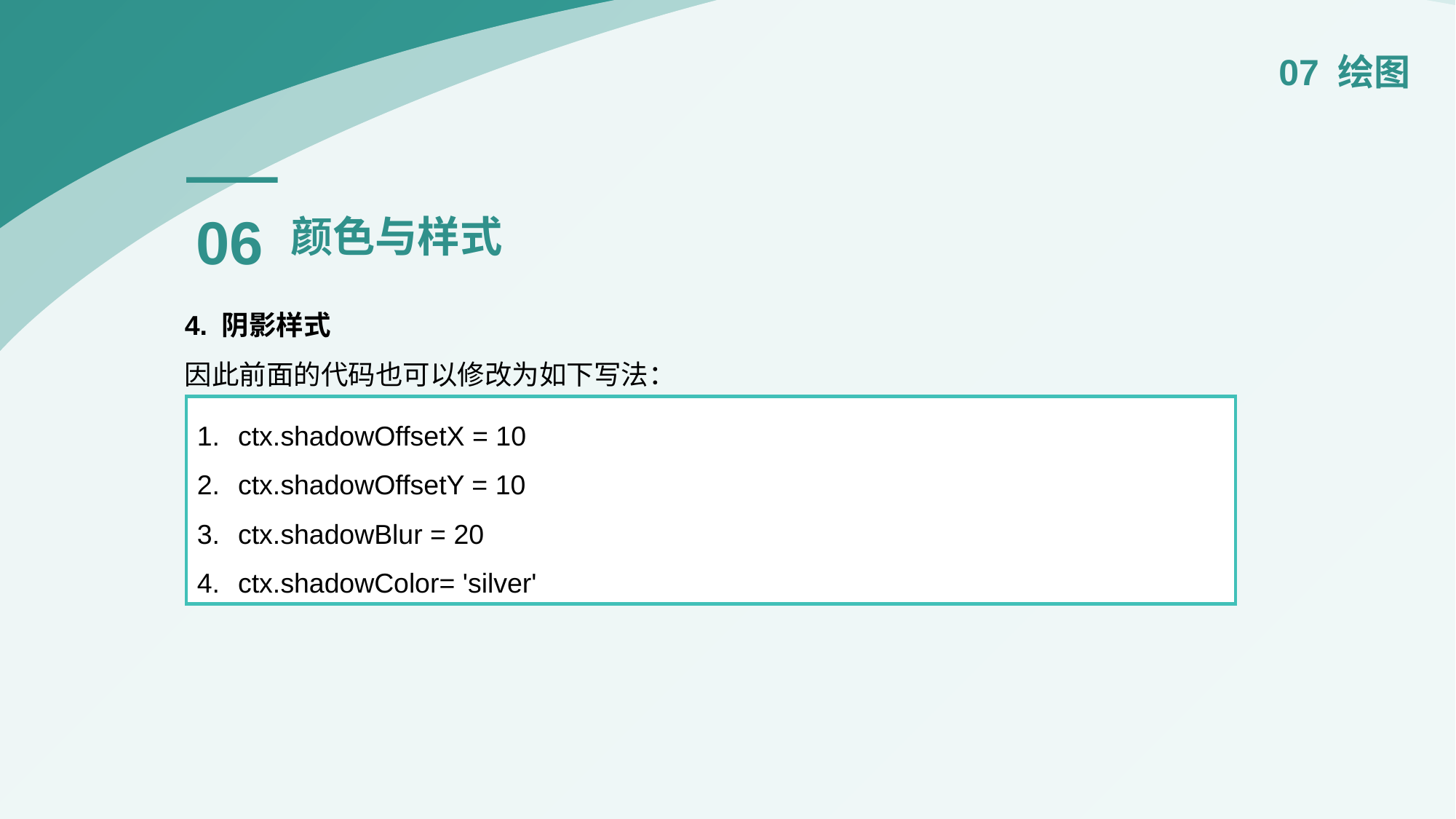

07 绘图
06

颜色与样式
4. 阴影样式
因此前面的代码也可以修改为如下写法：

ctx.shadowOffsetX = 10
ctx.shadowOffsetY = 10
ctx.shadowBlur = 20
ctx.shadowColor= 'silver'